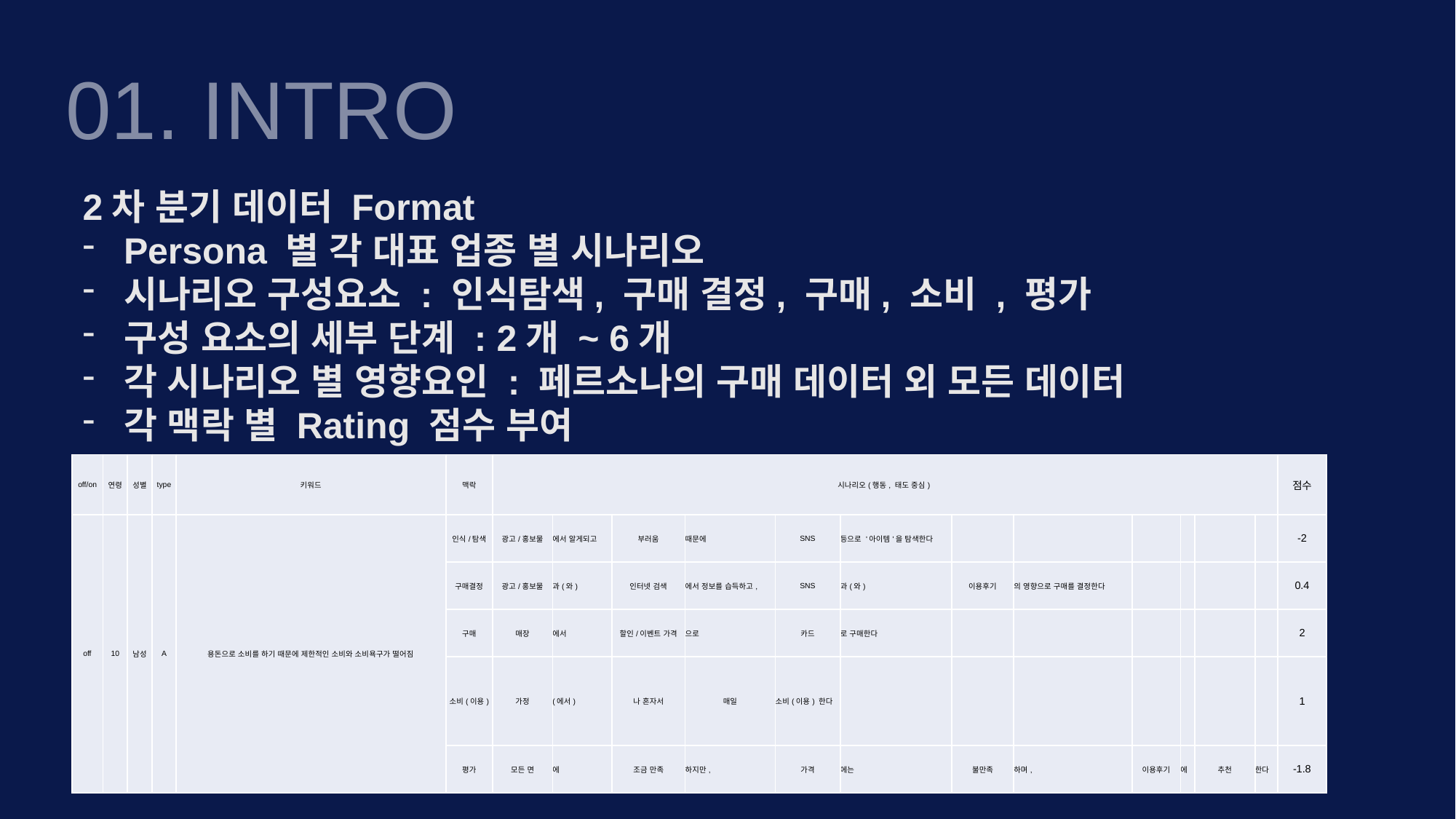

01. INTRO
2차 분기 데이터 Format
Persona 별 각 대표 업종 별 시나리오
시나리오 구성요소 : 인식탐색, 구매 결정, 구매, 소비 , 평가
구성 요소의 세부 단계 : 2개 ~ 6개
각 시나리오 별 영향요인 : 페르소나의 구매 데이터 외 모든 데이터
각 맥락 별 Rating 점수 부여

| off/on | 연령 | 성별 | type | 키워드 | 맥락 | 시나리오(행동, 태도 중심) |  |  |  |  |  |  |  |  |  |  |  | 점수 |
| --- | --- | --- | --- | --- | --- | --- | --- | --- | --- | --- | --- | --- | --- | --- | --- | --- | --- | --- |
| off | 10 | 남성 | A | 용돈으로 소비를 하기 때문에 제한적인 소비와 소비욕구가 떨어짐 | 인식/탐색 | 광고/홍보물 | 에서 알게되고 | 부러움 | 때문에 | SNS | 등으로 '아이템'을 탐색한다 |  |  |  |  |  |  | -2 |
|  |  |  |  |  | 구매결정 | 광고/홍보물 | 과(와) | 인터넷 검색 | 에서 정보를 습득하고, | SNS | 과(와) | 이용후기 | 의 영향으로 구매를 결정한다 |  |  |  |  | 0.4 |
|  |  |  |  |  | 구매 | 매장 | 에서 | 할인/이벤트 가격 | 으로 | 카드 | 로 구매한다 |  |  |  |  |  |  | 2 |
|  |  |  |  |  | 소비(이용) | 가정 | (에서) | 나 혼자서 | 매일 | 소비(이용) 한다 |  |  |  |  |  |  |  | 1 |
|  |  |  |  |  | 평가 | 모든 면 | 에 | 조금 만족 | 하지만, | 가격 | 에는 | 불만족 | 하며, | 이용후기 | 에 | 추천 | 한다 | -1.8 |